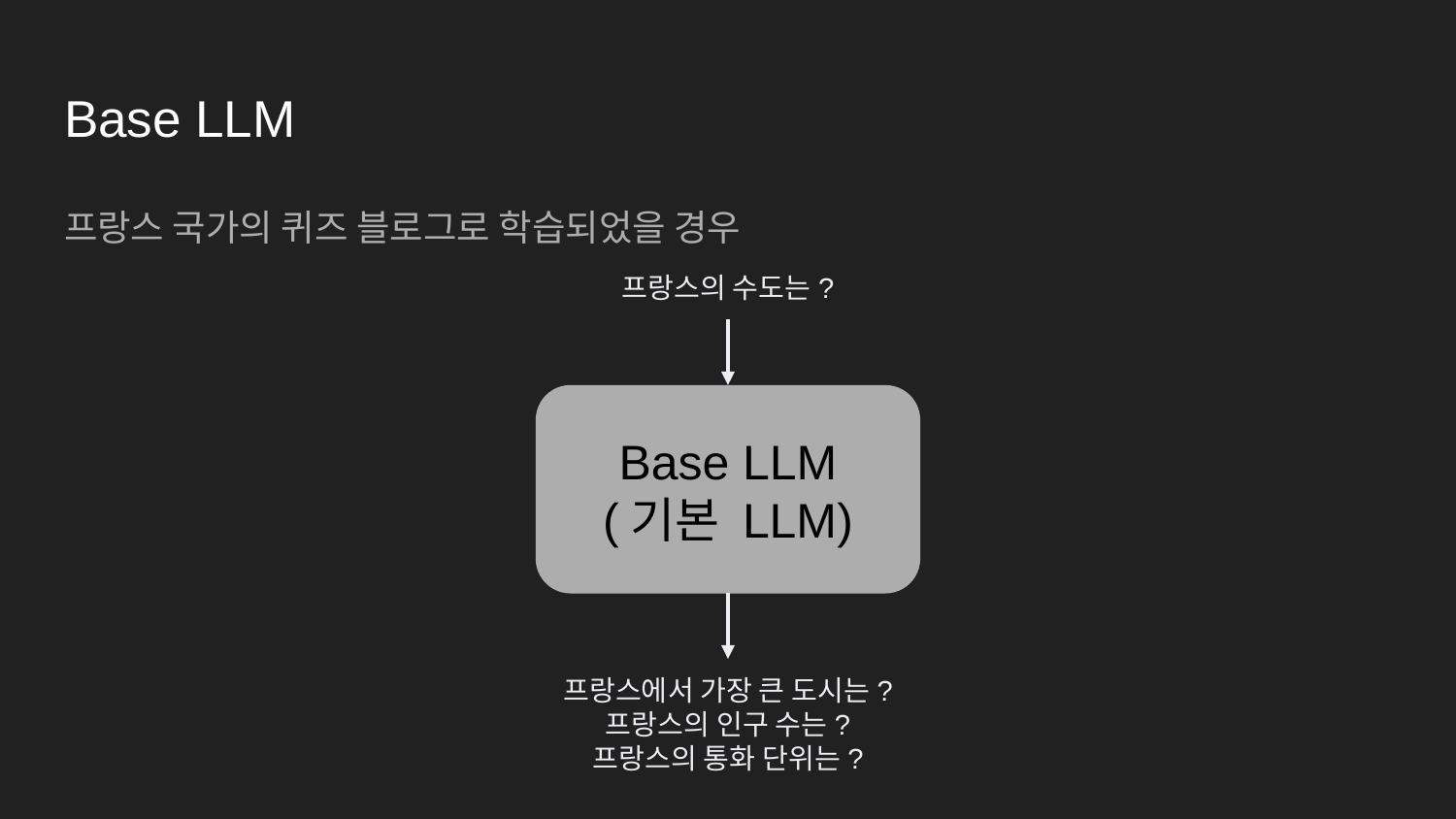

# Base LLM
프랑스 국가의 퀴즈 블로그로 학습되었을 경우
프랑스의 수도는?
Base LLM
(기본 LLM)
프랑스에서 가장 큰 도시는?
프랑스의 인구 수는?
프랑스의 통화 단위는?